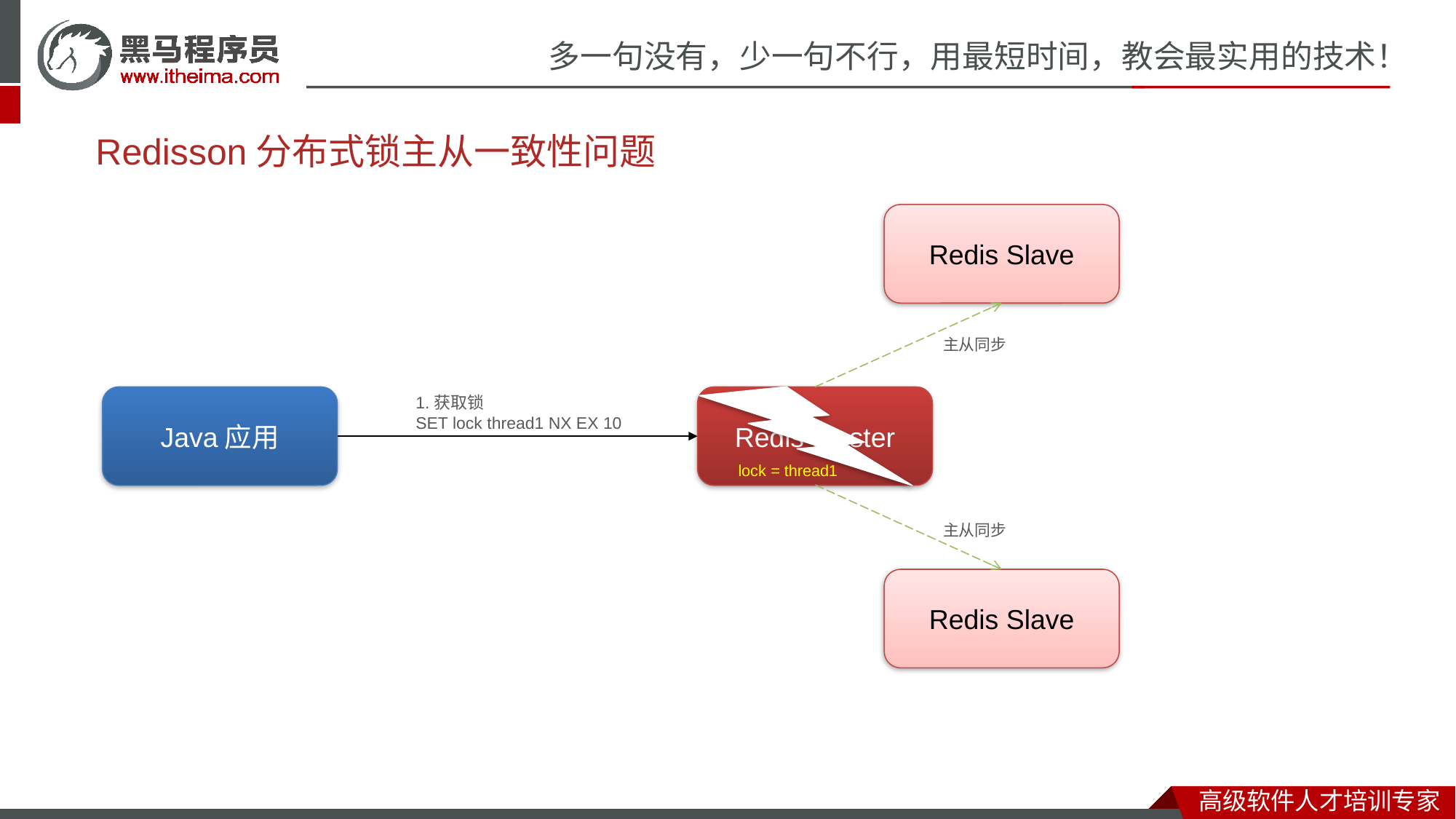

Redisson分布式锁主从一致性问题
Redis Slave
主从同步
Java应用
1.获取锁
SET lock thread1 NX EX 10
Redis Master

lock = thread1
主从同步
Redis Slave